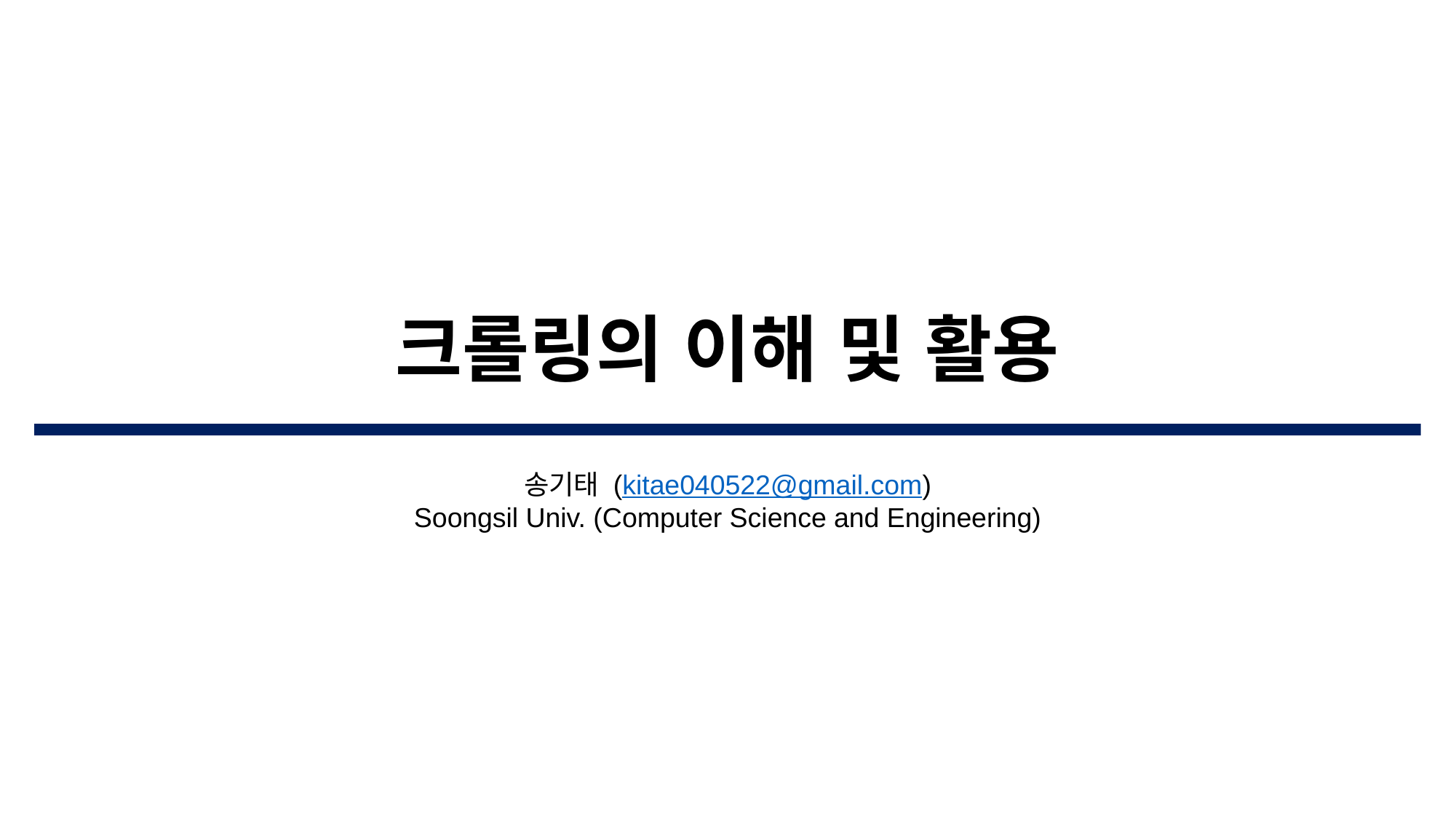

# 크롤링의 이해 및 활용

송기태 (kitae040522@gmail.com)
Soongsil Univ. (Computer Science and Engineering)​